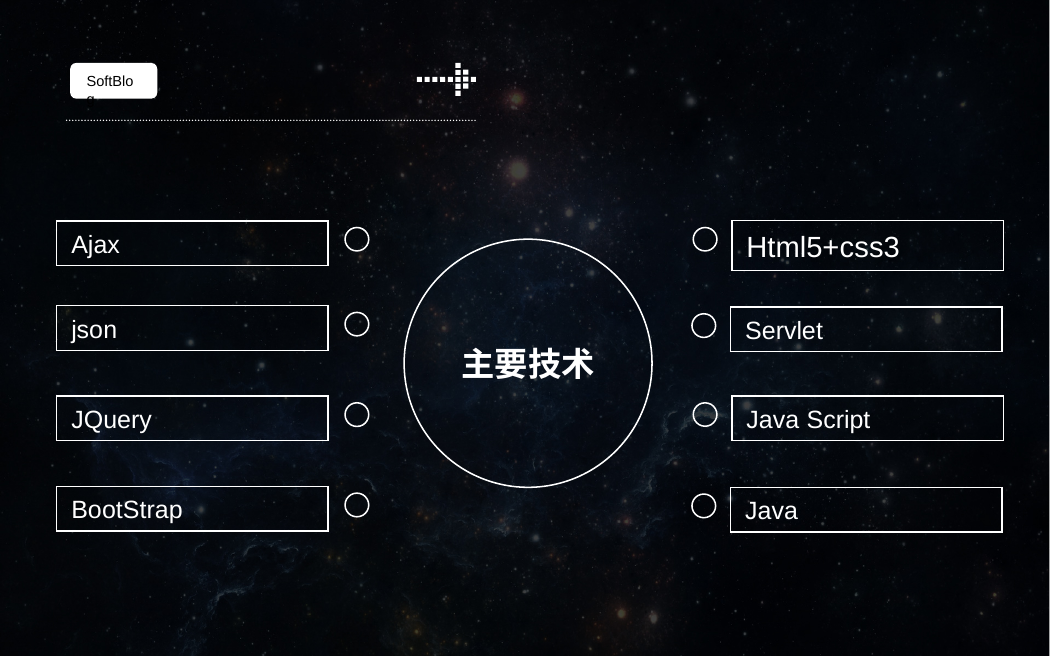

SoftBlog

Ajax
Html5+css3

主要技术
json
Servlet

JQuery
Java Script

BootStrap
Java